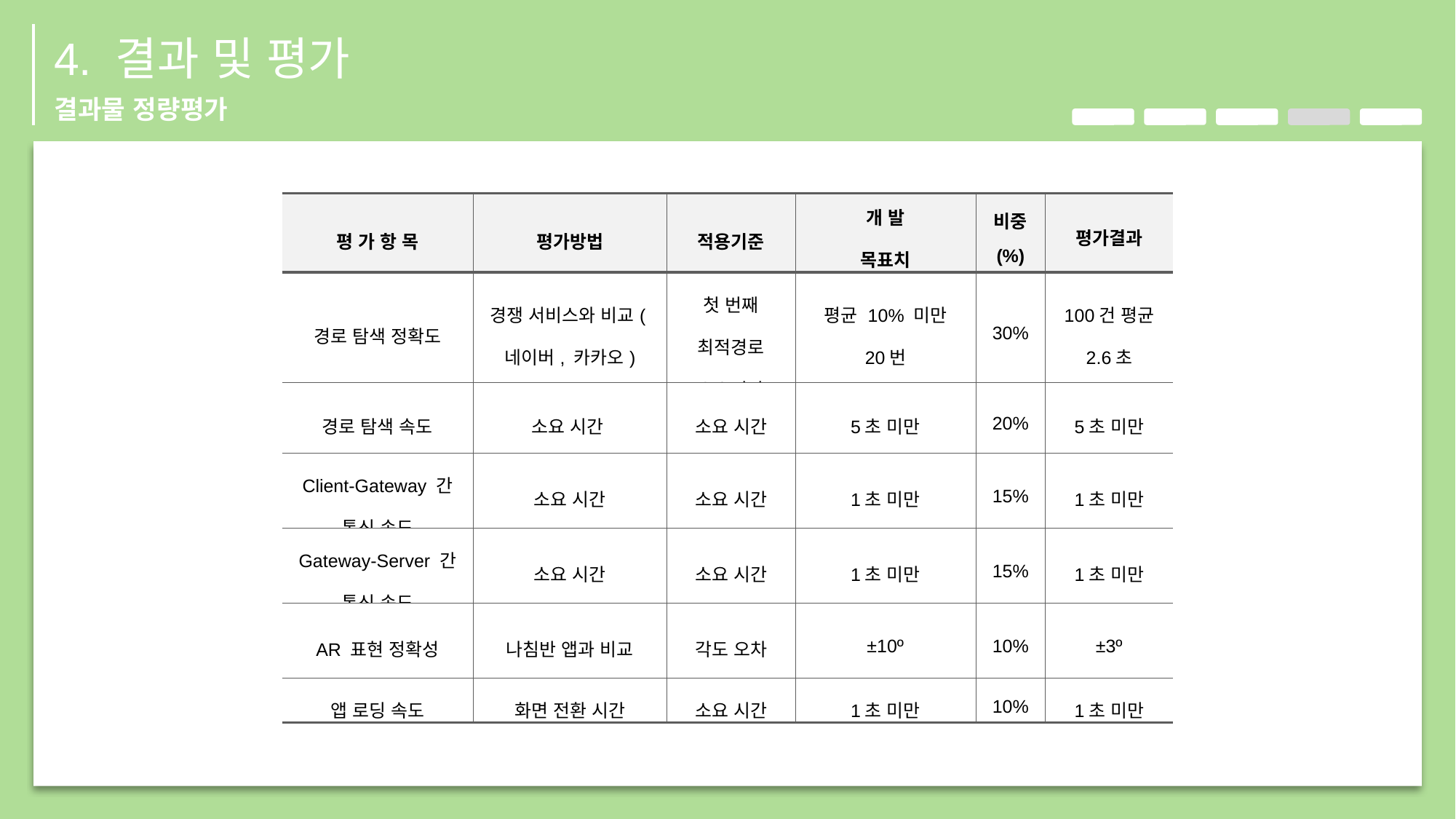

4. 결과 및 평가
결과물 정량평가

| 평 가 항 목 | 평가방법 | 적용기준 | 개 발 목표치 | 비중 (%) | 평가결과 |
| --- | --- | --- | --- | --- | --- |
| 경로 탐색 정확도 | 경쟁 서비스와 비교(네이버, 카카오) | 첫 번째 최적경로 소요시간 | 평균 10% 미만 20번 | 30% | 100건 평균 2.6초 |
| 경로 탐색 속도 | 소요 시간 | 소요 시간 | 5초 미만 | 20% | 5초 미만 |
| Client-Gateway 간 통신 속도 | 소요 시간 | 소요 시간 | 1초 미만 | 15% | 1초 미만 |
| Gateway-Server 간 통신 속도 | 소요 시간 | 소요 시간 | 1초 미만 | 15% | 1초 미만 |
| AR 표현 정확성 | 나침반 앱과 비교 | 각도 오차 | ±10º | 10% | ±3º |
| 앱 로딩 속도 | 화면 전환 시간 | 소요 시간 | 1초 미만 | 10% | 1초 미만 |